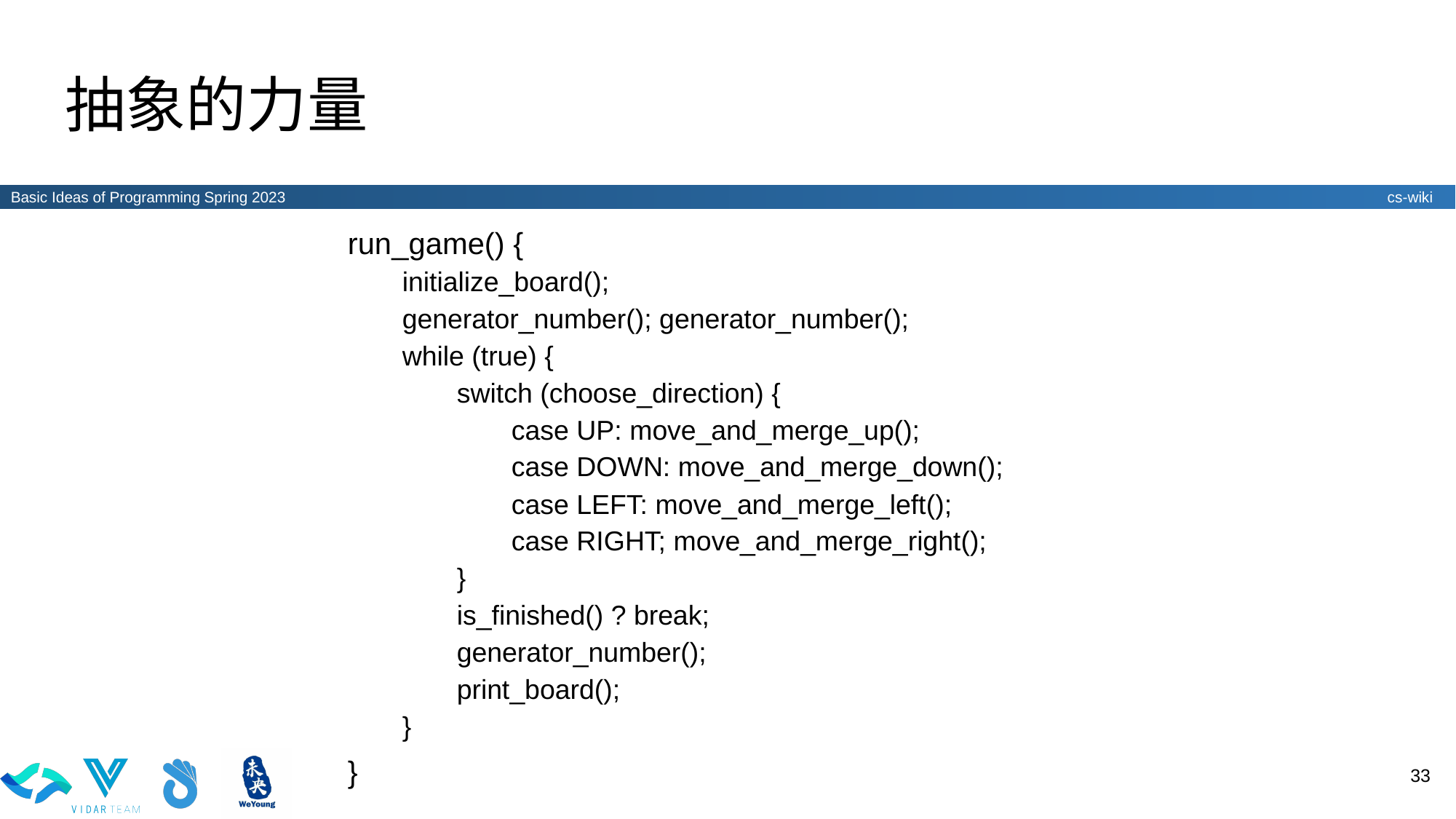

# 抽象的力量
run_game() {
initialize_board();
generator_number(); generator_number();
while (true) {
switch (choose_direction) {
case UP: move_and_merge_up();
case DOWN: move_and_merge_down();
case LEFT: move_and_merge_left();
case RIGHT; move_and_merge_right();
}
is_finished() ? break;
generator_number();
print_board();
}
}